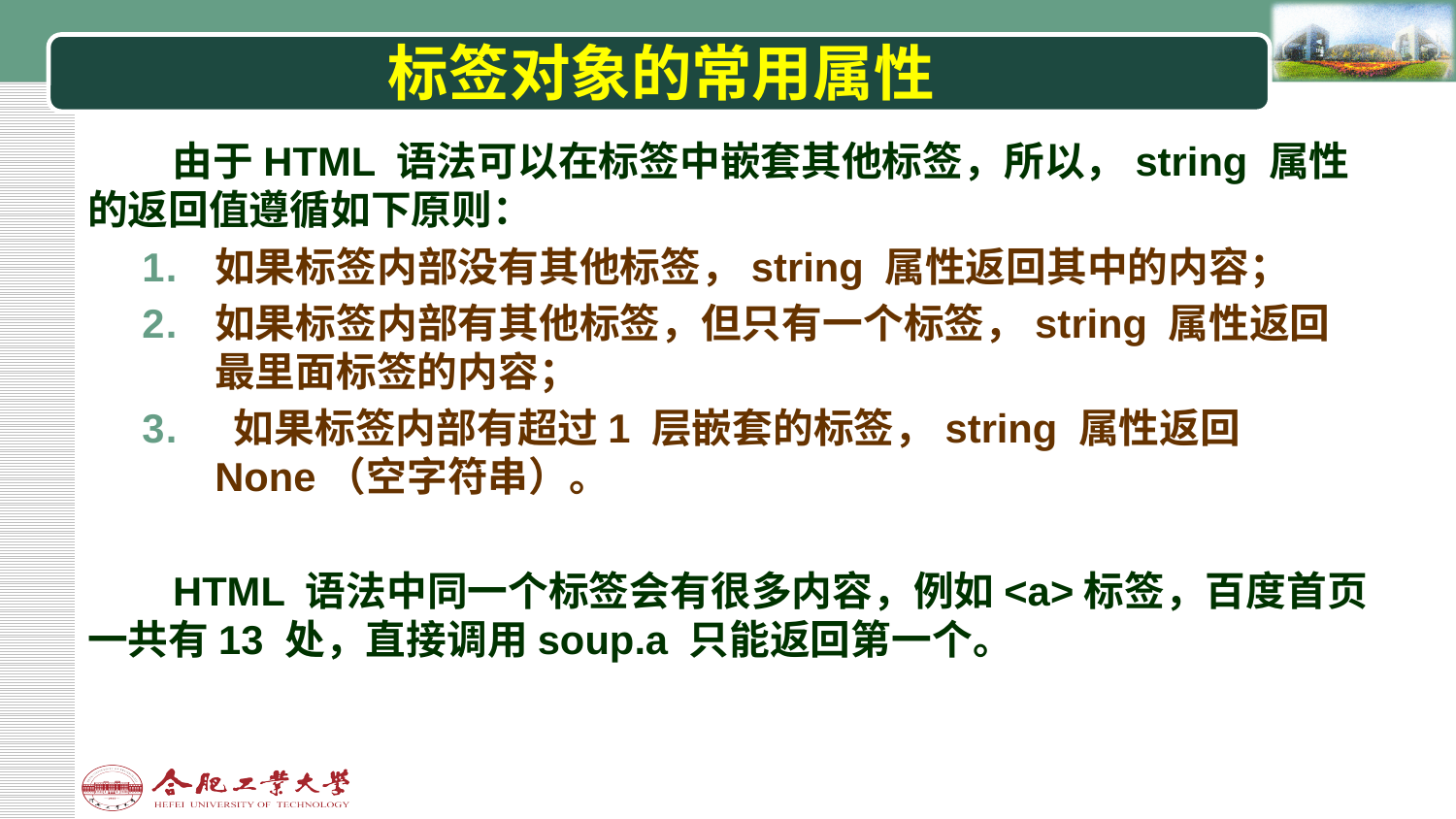

# 标签对象的常用属性
由于HTML 语法可以在标签中嵌套其他标签，所以，string 属性的返回值遵循如下原则：
如果标签内部没有其他标签，string 属性返回其中的内容；
如果标签内部有其他标签，但只有一个标签，string 属性返回最里面标签的内容；
 如果标签内部有超过1 层嵌套的标签，string 属性返回None（空字符串）。
HTML 语法中同一个标签会有很多内容，例如<a>标签，百度首页一共有13 处，直接调用soup.a 只能返回第一个。